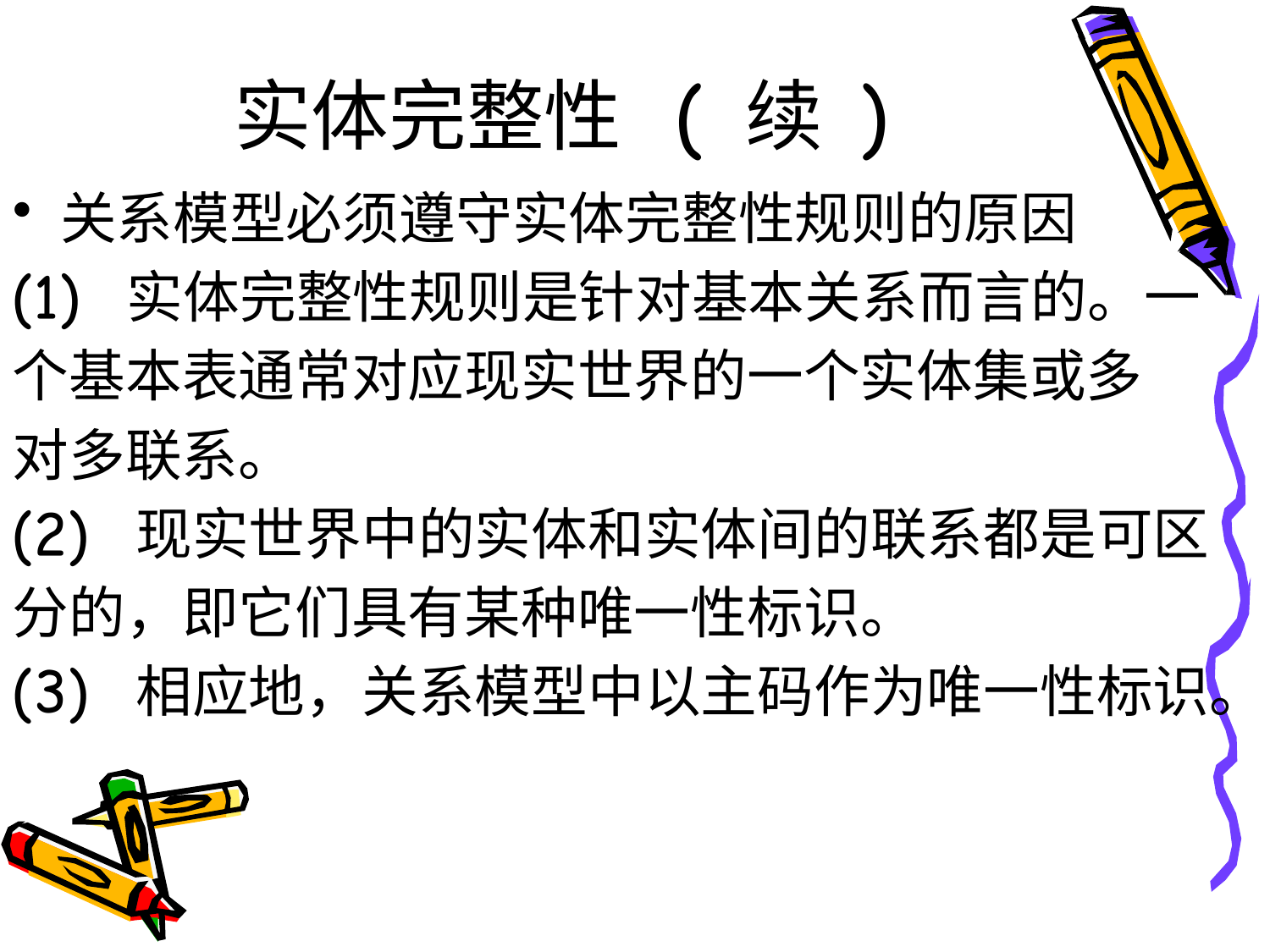

# 实体完整性  ( 续 )
关系模型必须遵守实体完整性规则的原因
(1)  实体完整性规则是针对基本关系而言的。一
个基本表通常对应现实世界的一个实体集或多
对多联系。
(2)  现实世界中的实体和实体间的联系都是可区
分的，即它们具有某种唯一性标识。
(3)  相应地，关系模型中以主码作为唯一性标识。